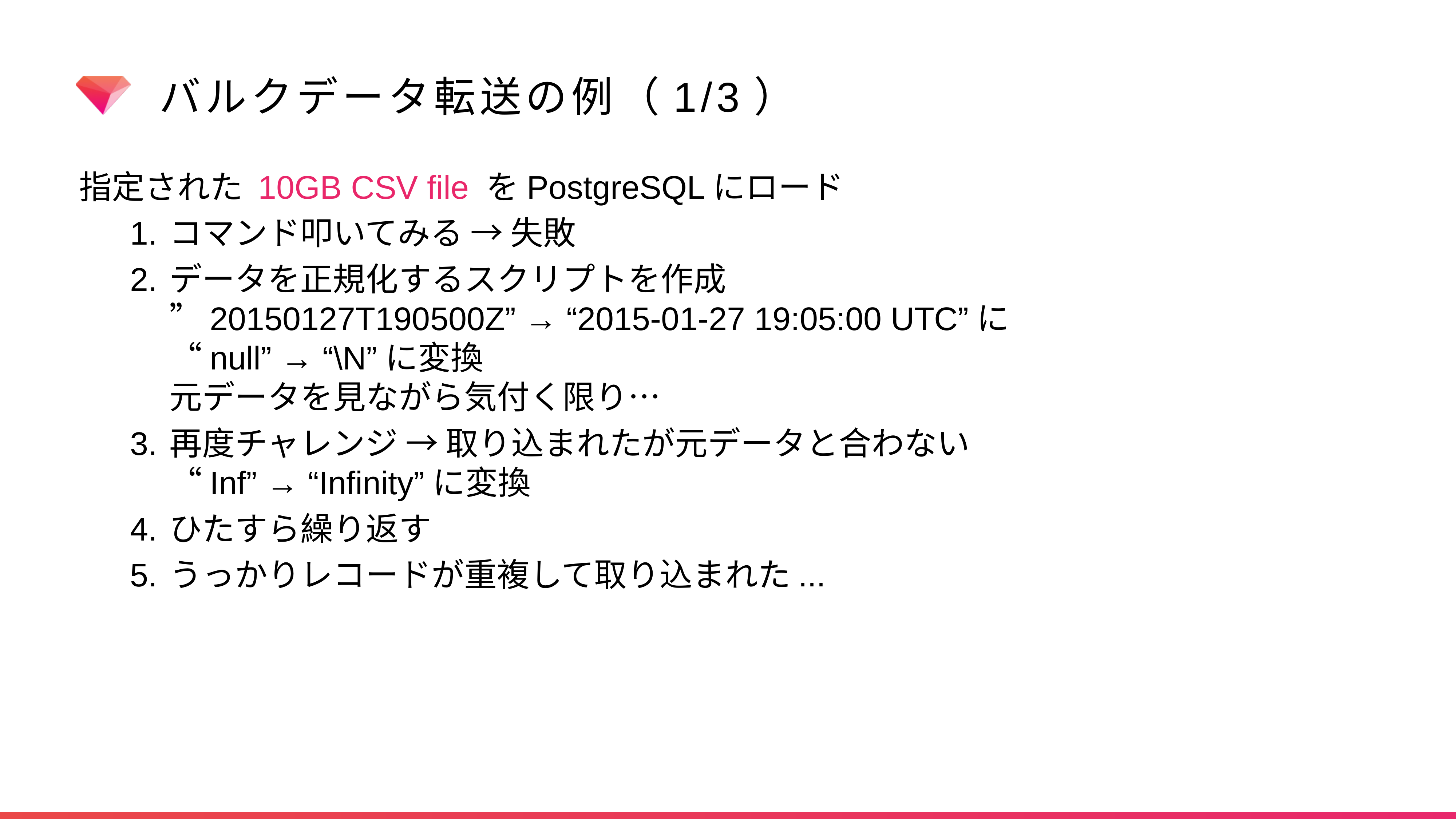

# バルクデータ転送の例（1/3）
指定された 10GB CSV file をPostgreSQLにロード
コマンド叩いてみる → 失敗
データを正規化するスクリプトを作成
”20150127T190500Z” → “2015-01-27 19:05:00 UTC”に
“null” → “\N”に変換
元データを見ながら気付く限り…
再度チャレンジ → 取り込まれたが元データと合わない
“Inf” → “Infinity”に変換
ひたすら繰り返す
うっかりレコードが重複して取り込まれた...
26